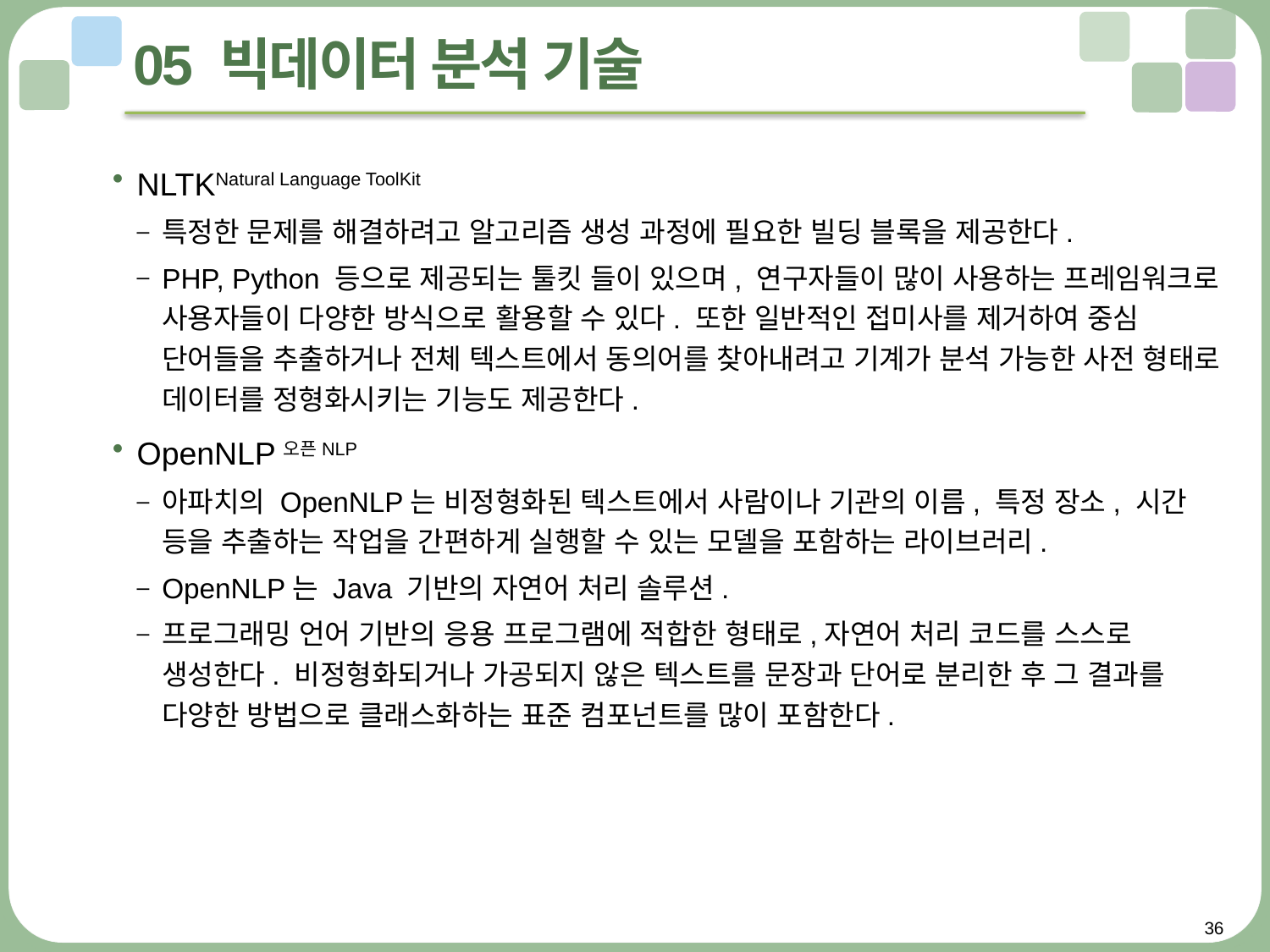

# 05 빅데이터 분석 기술
NLTKNatural Language ToolKit
특정한 문제를 해결하려고 알고리즘 생성 과정에 필요한 빌딩 블록을 제공한다.
PHP, Python 등으로 제공되는 툴킷 들이 있으며, 연구자들이 많이 사용하는 프레임워크로 사용자들이 다양한 방식으로 활용할 수 있다. 또한 일반적인 접미사를 제거하여 중심 단어들을 추출하거나 전체 텍스트에서 동의어를 찾아내려고 기계가 분석 가능한 사전 형태로 데이터를 정형화시키는 기능도 제공한다.
OpenNLP오픈NLP
아파치의 OpenNLP는 비정형화된 텍스트에서 사람이나 기관의 이름, 특정 장소, 시간 등을 추출하는 작업을 간편하게 실행할 수 있는 모델을 포함하는 라이브러리.
OpenNLP는 Java 기반의 자연어 처리 솔루션.
프로그래밍 언어 기반의 응용 프로그램에 적합한 형태로,자연어 처리 코드를 스스로 생성한다. 비정형화되거나 가공되지 않은 텍스트를 문장과 단어로 분리한 후 그 결과를 다양한 방법으로 클래스화하는 표준 컴포넌트를 많이 포함한다.